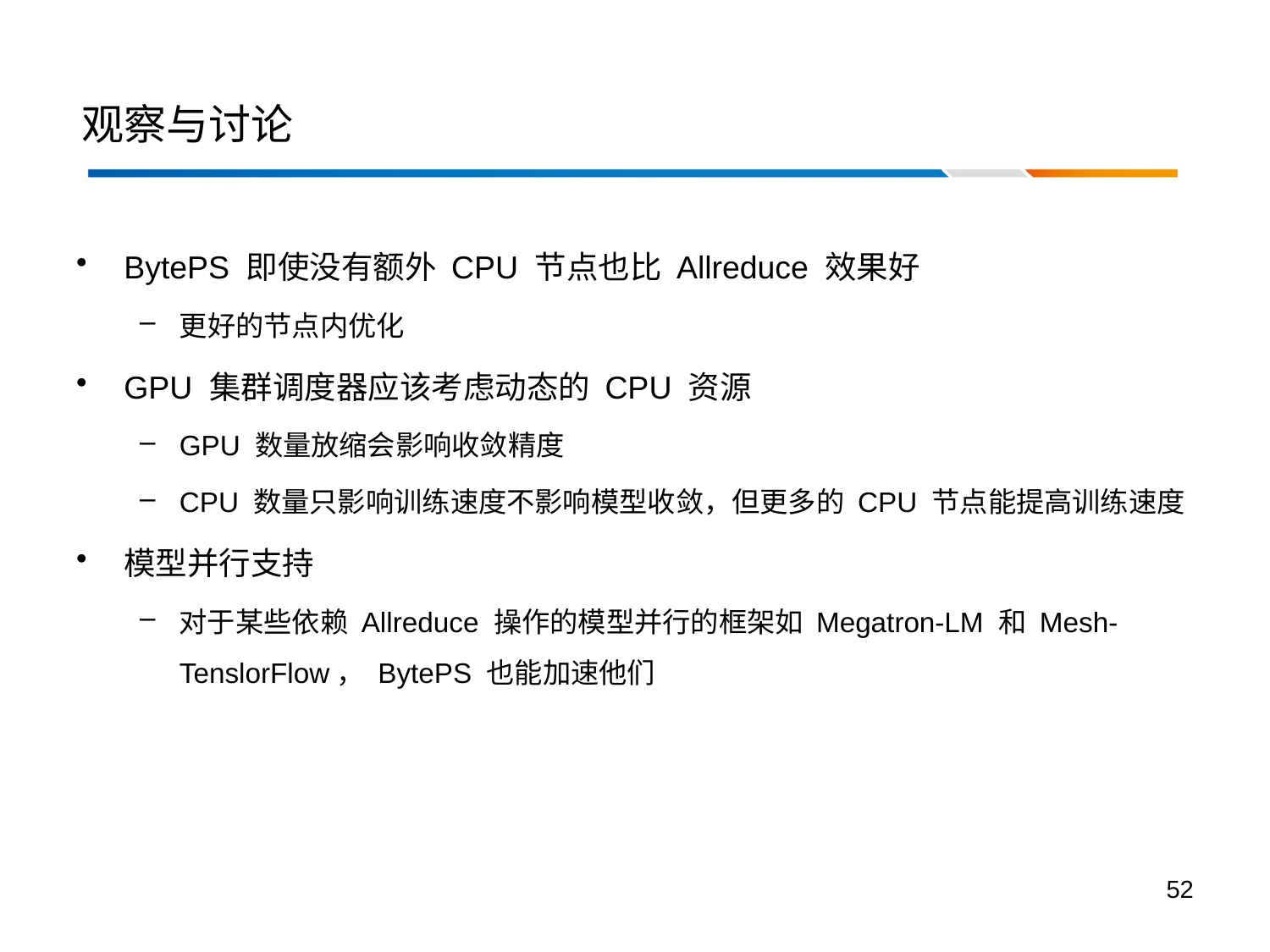

# 观察与讨论
BytePS 即使没有额外 CPU 节点也比 Allreduce 效果好
更好的节点内优化
GPU 集群调度器应该考虑动态的 CPU 资源
GPU 数量放缩会影响收敛精度
CPU 数量只影响训练速度不影响模型收敛，但更多的 CPU 节点能提高训练速度
模型并行支持
对于某些依赖 Allreduce 操作的模型并行的框架如 Megatron-LM 和 Mesh-TenslorFlow， BytePS 也能加速他们
52